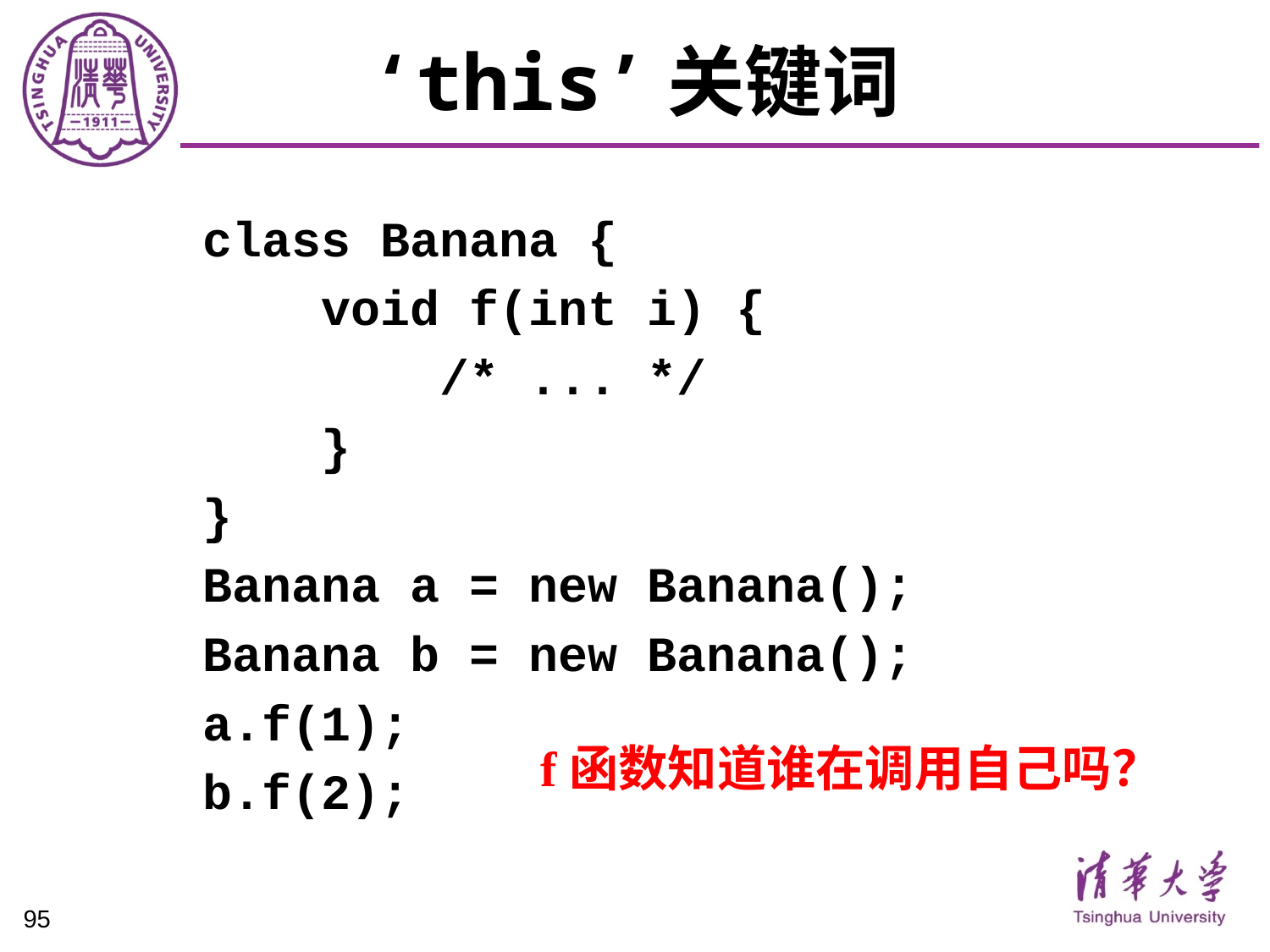

# ‘this’关键词
class Banana {
    void f(int i) {
        /* ... */
    }
}
Banana a = new Banana();
Banana b = new Banana();
a.f(1);
b.f(2);
f函数知道谁在调用自己吗？
95